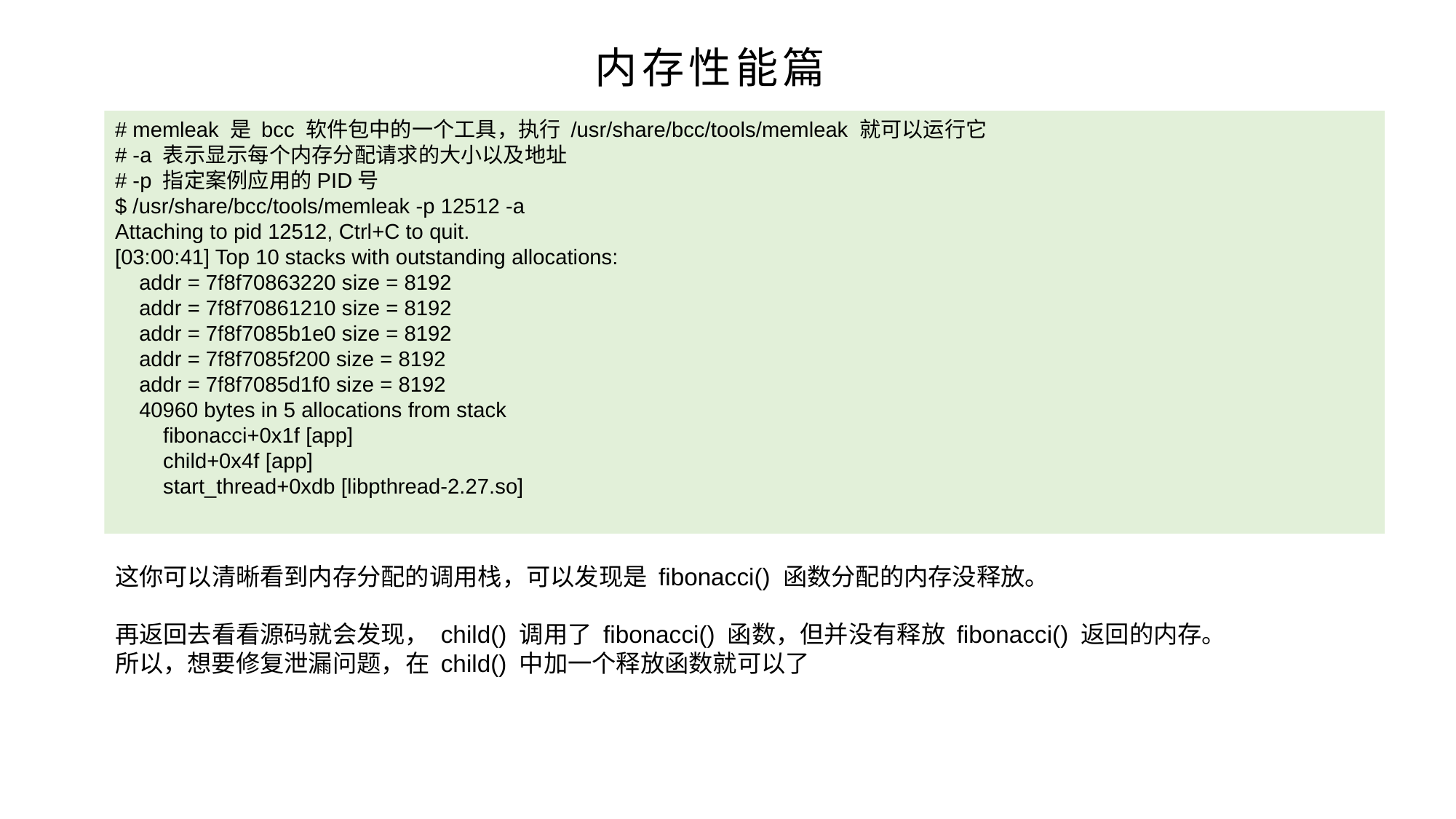

内存性能篇
# memleak 是 bcc 软件包中的一个工具，执行 /usr/share/bcc/tools/memleak 就可以运行它
# -a 表示显示每个内存分配请求的大小以及地址
# -p 指定案例应用的PID号
$ /usr/share/bcc/tools/memleak -p 12512 -a
Attaching to pid 12512, Ctrl+C to quit.
[03:00:41] Top 10 stacks with outstanding allocations:
    addr = 7f8f70863220 size = 8192
    addr = 7f8f70861210 size = 8192
    addr = 7f8f7085b1e0 size = 8192
    addr = 7f8f7085f200 size = 8192
    addr = 7f8f7085d1f0 size = 8192
    40960 bytes in 5 allocations from stack
        fibonacci+0x1f [app]
        child+0x4f [app]
        start_thread+0xdb [libpthread-2.27.so]
这你可以清晰看到内存分配的调用栈，可以发现是 fibonacci() 函数分配的内存没释放。

再返回去看看源码就会发现， child() 调用了 fibonacci() 函数，但并没有释放 fibonacci() 返回的内存。
所以，想要修复泄漏问题，在 child() 中加一个释放函数就可以了